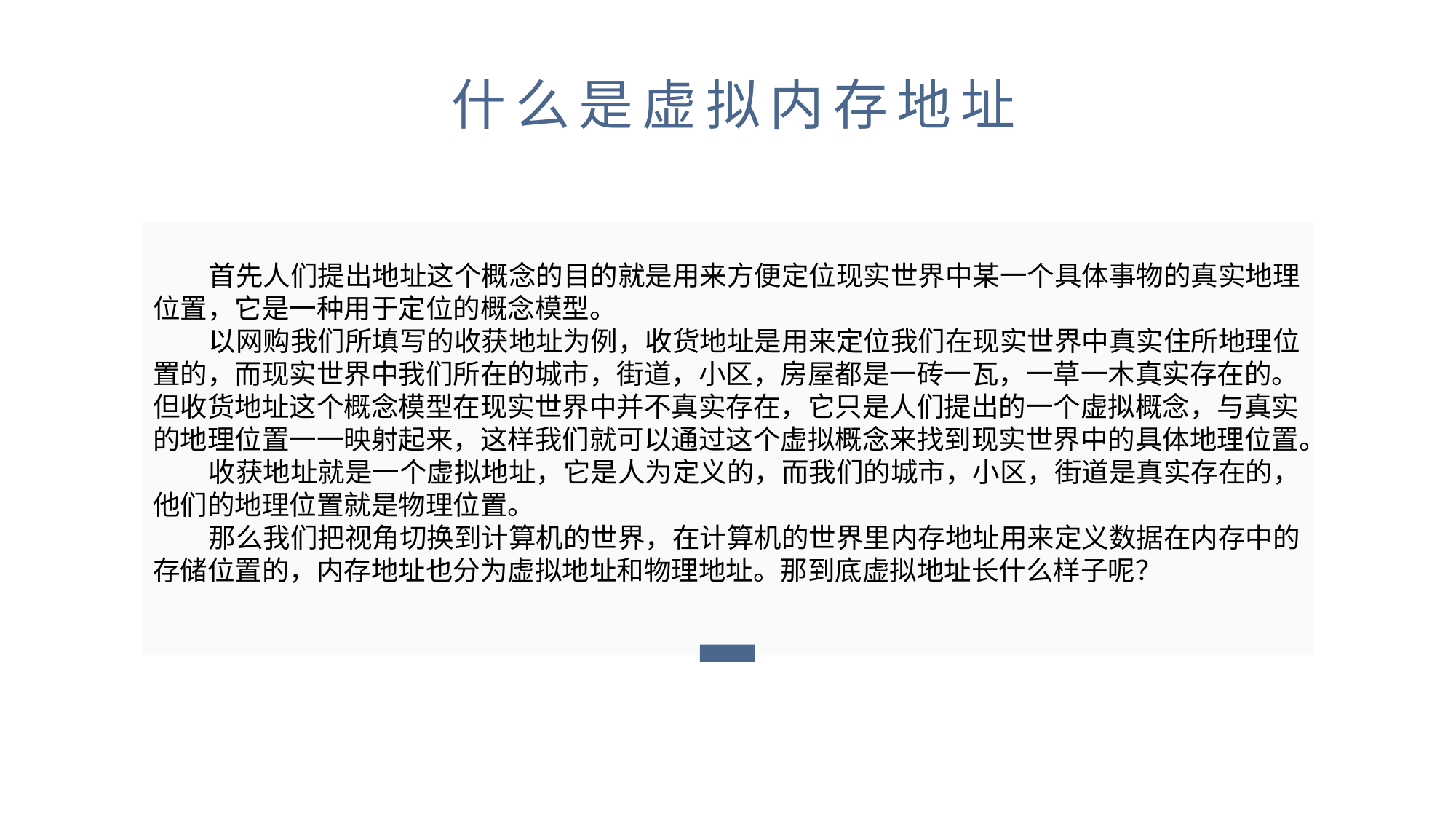

什么是虚拟内存地址
        首先人们提出地址这个概念的目的就是用来方便定位现实世界中某一个具体事物的真实地理位置，它是一种用于定位的概念模型。
        以网购我们所填写的收获地址为例，收货地址是用来定位我们在现实世界中真实住所地理位置的，而现实世界中我们所在的城市，街道，小区，房屋都是一砖一瓦，一草一木真实存在的。但收货地址这个概念模型在现实世界中并不真实存在，它只是人们提出的一个虚拟概念，与真实的地理位置一一映射起来，这样我们就可以通过这个虚拟概念来找到现实世界中的具体地理位置。
        收获地址就是一个虚拟地址，它是人为定义的，而我们的城市，小区，街道是真实存在的，他们的地理位置就是物理位置。
        那么我们把视角切换到计算机的世界，在计算机的世界里内存地址用来定义数据在内存中的存储位置的，内存地址也分为虚拟地址和物理地址。那到底虚拟地址长什么样子呢？